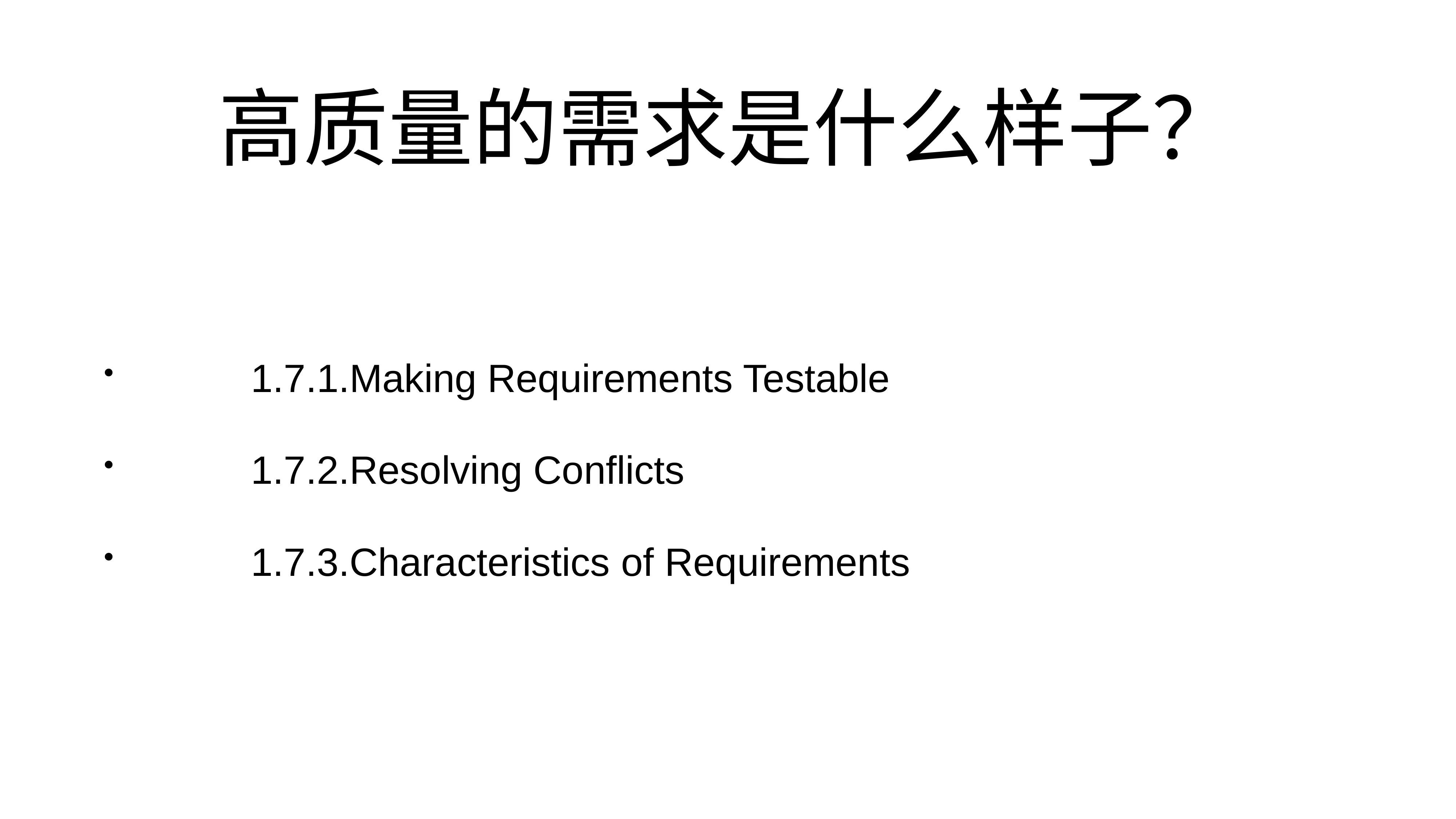

# 高质量的需求是什么样子？
		1.7.1.﻿Making Requirements Testable
		1.7.2.Resolving Conflicts
		1.7.3.Characteristics of Requirements